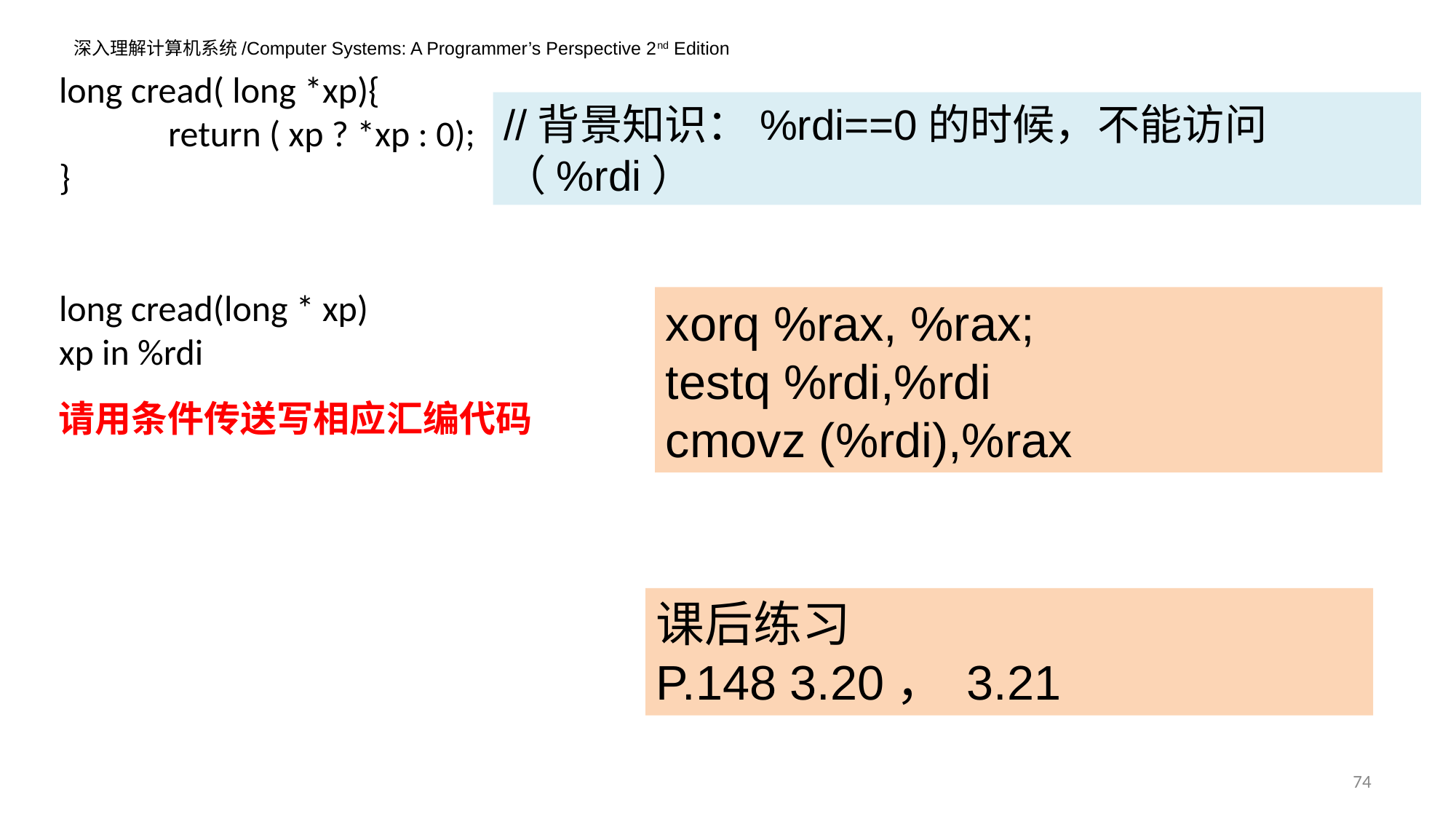

long cread( long *xp){
	return ( xp ? *xp : 0);
}

long cread(long * xp)
xp in %rdi
//背景知识：%rdi==0的时候，不能访问（%rdi）
xorq %rax, %rax;
testq %rdi,%rdi
cmovz (%rdi),%rax
请用条件传送写相应汇编代码
课后练习
P.148 3.20， 3.21
74